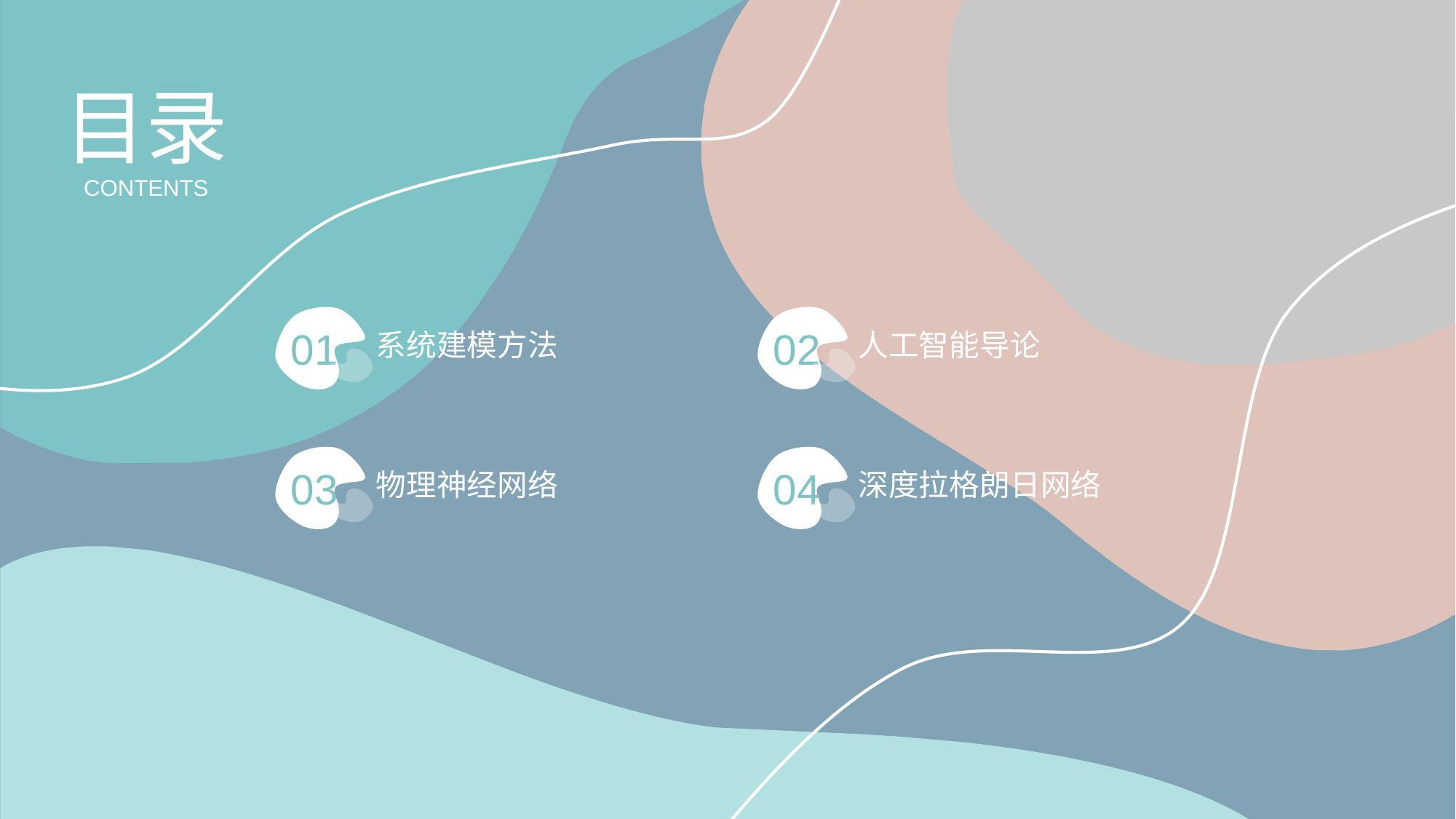

51PPT模板网   www.51pp tmoban.com

目录
https://www.ypppt.com/
CONTENTS

01
系统建模方法

02
人工智能导论

03
物理神经网络

04
深度拉格朗日网络